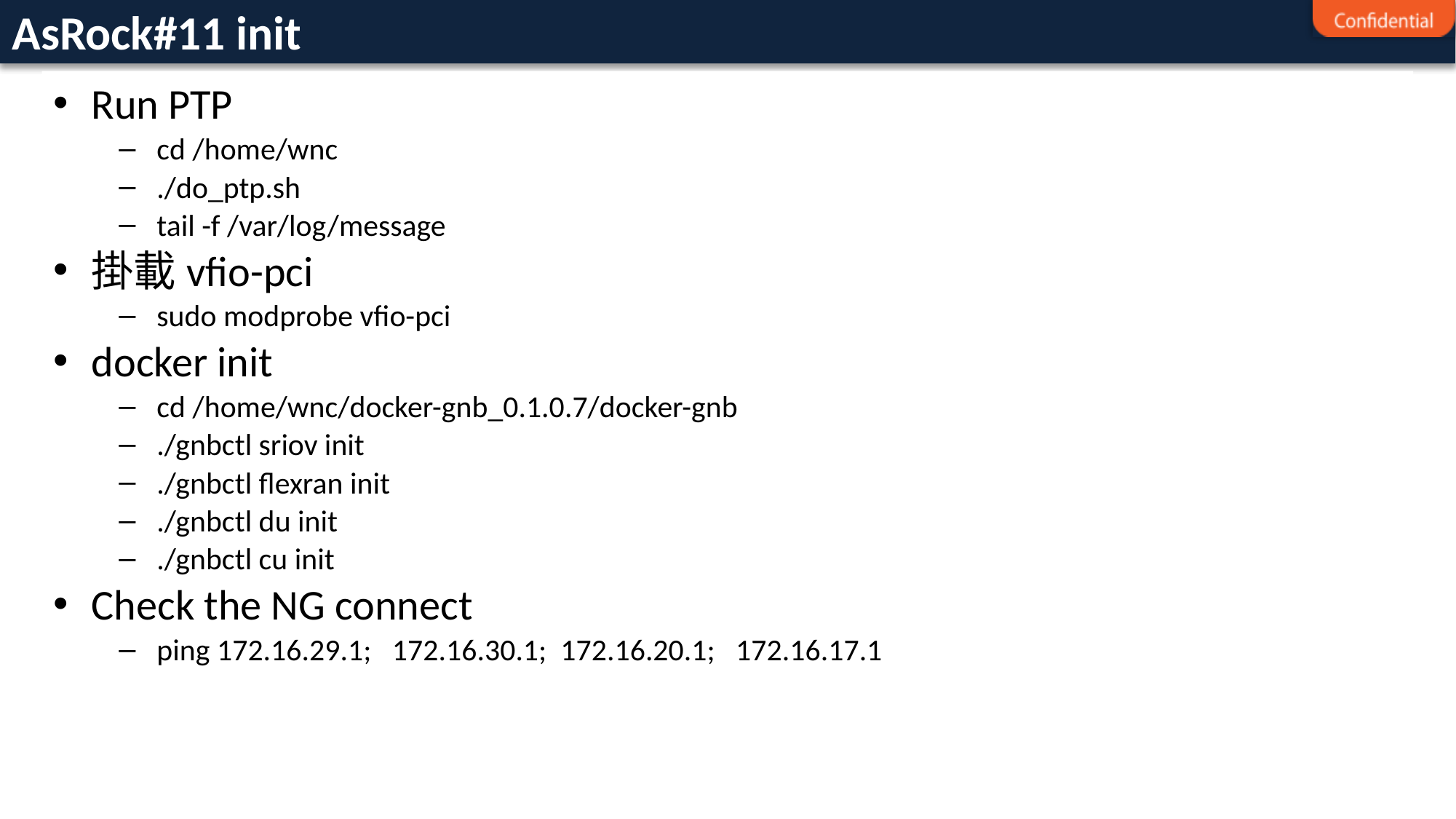

# AsRock#11 init
Run PTP
cd /home/wnc
./do_ptp.sh
tail -f /var/log/message
掛載vfio-pci
sudo modprobe vfio-pci
docker init
cd /home/wnc/docker-gnb_0.1.0.7/docker-gnb
./gnbctl sriov init
./gnbctl flexran init
./gnbctl du init
./gnbctl cu init
Check the NG connect
ping 172.16.29.1;   172.16.30.1;  172.16.20.1;   172.16.17.1